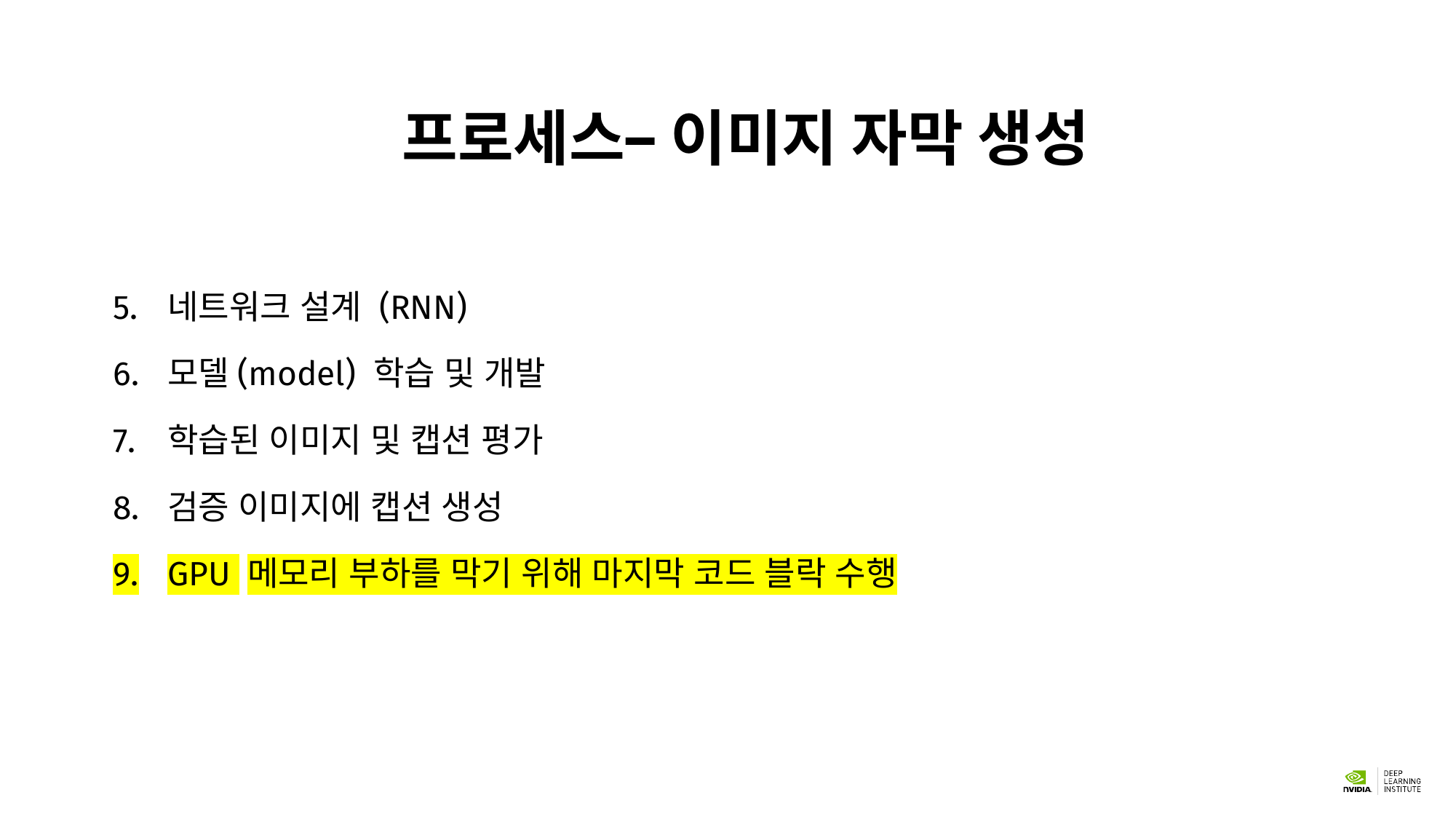

프로세스– 이미지 자막 생성
네트워크 설계 (RNN)
모델(model) 학습 및 개발
학습된 이미지 및 캡션 평가
검증 이미지에 캡션 생성
GPU 메모리 부하를 막기 위해 마지막 코드 블락 수행